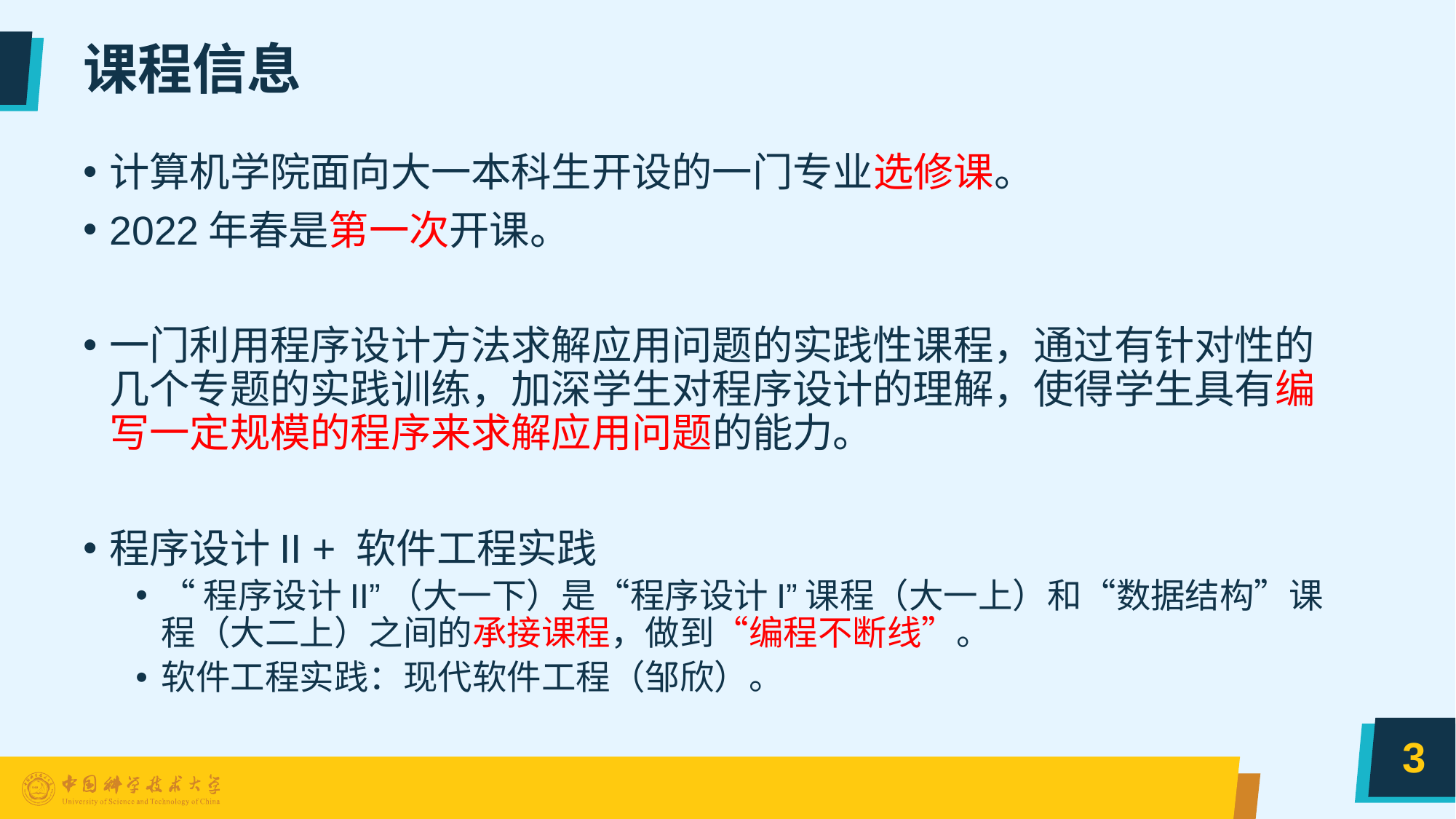

# 课程信息
计算机学院面向大一本科生开设的一门专业选修课。
2022年春是第一次开课。

一门利用程序设计方法求解应用问题的实践性课程，通过有针对性的几个专题的实践训练，加深学生对程序设计的理解，使得学生具有编写一定规模的程序来求解应用问题的能力。

程序设计II + 软件工程实践
“程序设计II”（大一下）是“程序设计I”课程（大一上）和“数据结构”课程（大二上）之间的承接课程，做到“编程不断线”。
软件工程实践：现代软件工程（邹欣）。

3